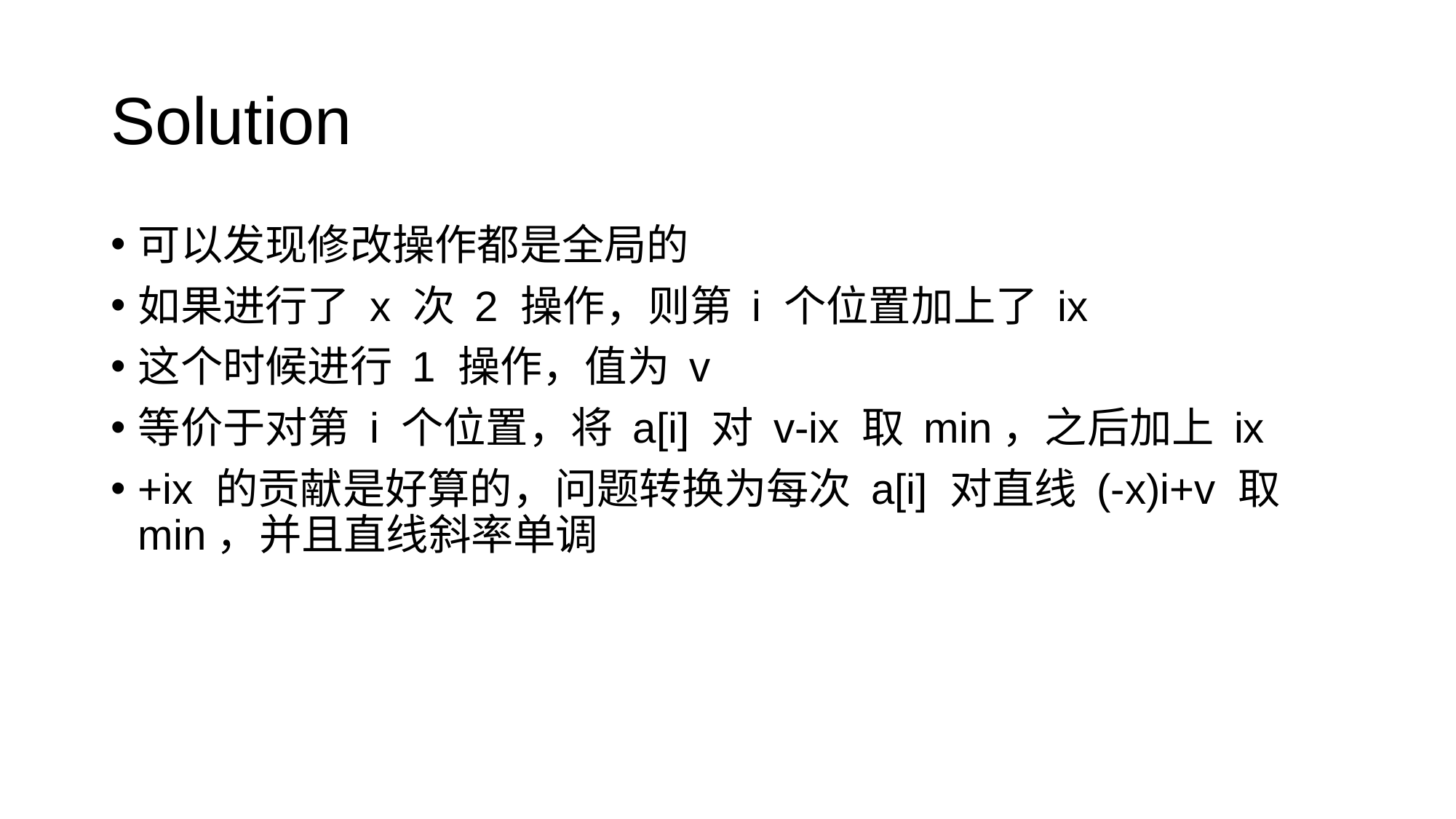

# Solution
可以发现修改操作都是全局的
如果进行了 x 次 2 操作，则第 i 个位置加上了 ix
这个时候进行 1 操作，值为 v
等价于对第 i 个位置，将 a[i] 对 v-ix 取 min，之后加上 ix
+ix 的贡献是好算的，问题转换为每次 a[i] 对直线 (-x)i+v 取 min，并且直线斜率单调